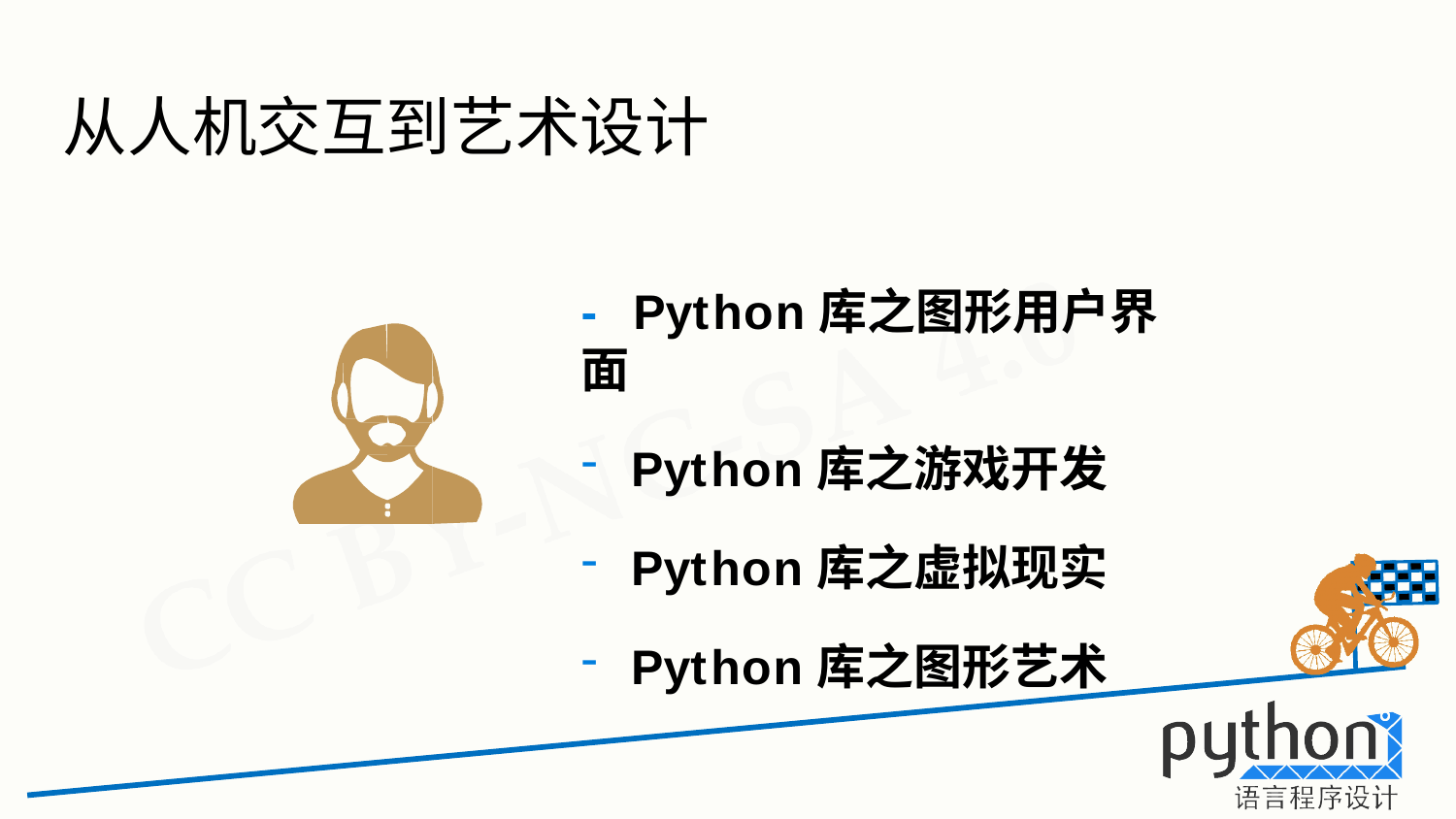

# 从人机交互到艺术设计
-	Python库之图形用户界面
Python库之游戏开发
Python库之虚拟现实
Python库之图形艺术